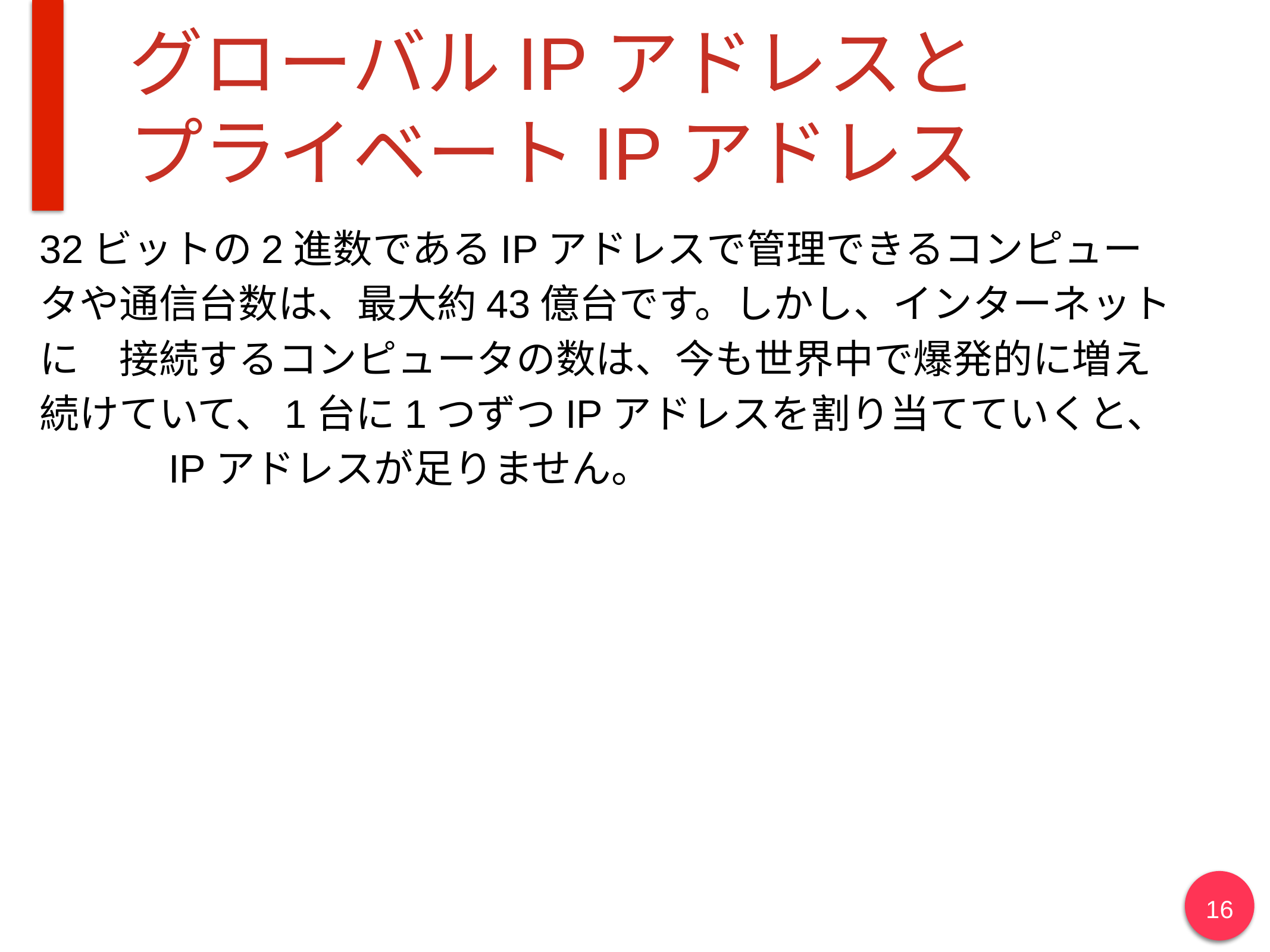

# グローバルIPアドレスと
プライベートIPアドレス
32ビットの2進数であるIPアドレスで管理できるコンピュータや通信台数は、最大約43億台です。しかし、インターネットに　接続するコンピュータの数は、今も世界中で爆発的に増え続けていて、1台に1つずつIPアドレスを割り当てていくと、　　　IPアドレスが足りません。

16